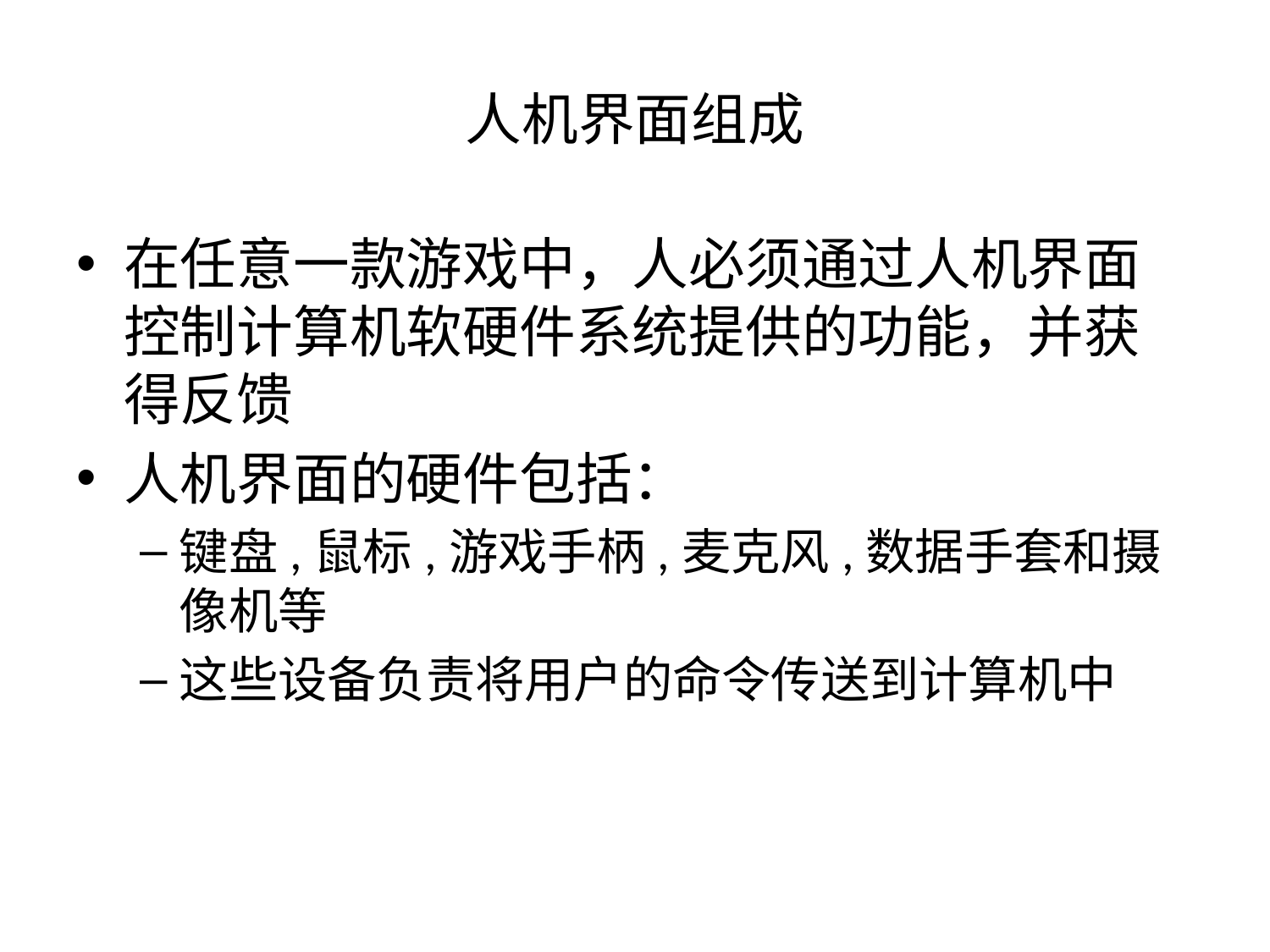

# 人机界面组成
在任意一款游戏中，人必须通过人机界面控制计算机软硬件系统提供的功能，并获得反馈
人机界面的硬件包括：
键盘,鼠标,游戏手柄,麦克风,数据手套和摄像机等
这些设备负责将用户的命令传送到计算机中